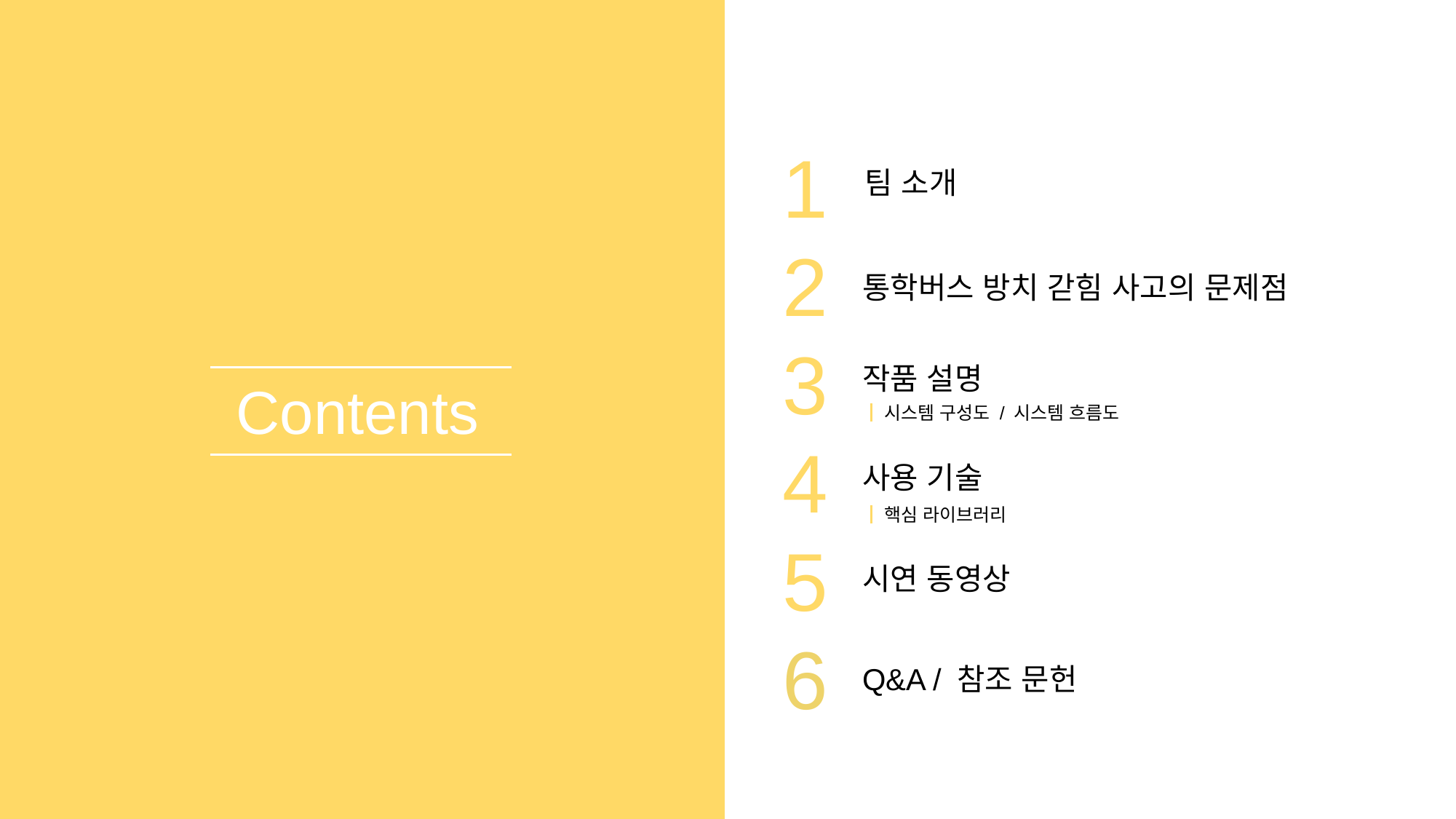

1
2
3
4
5
6
팀 소개
통학버스 방치 갇힘 사고의 문제점

작품 설명
Contents
┃시스템 구성도 / 시스템 흐름도
사용 기술
┃핵심 라이브러리
시연 동영상
Q&A / 참조 문헌